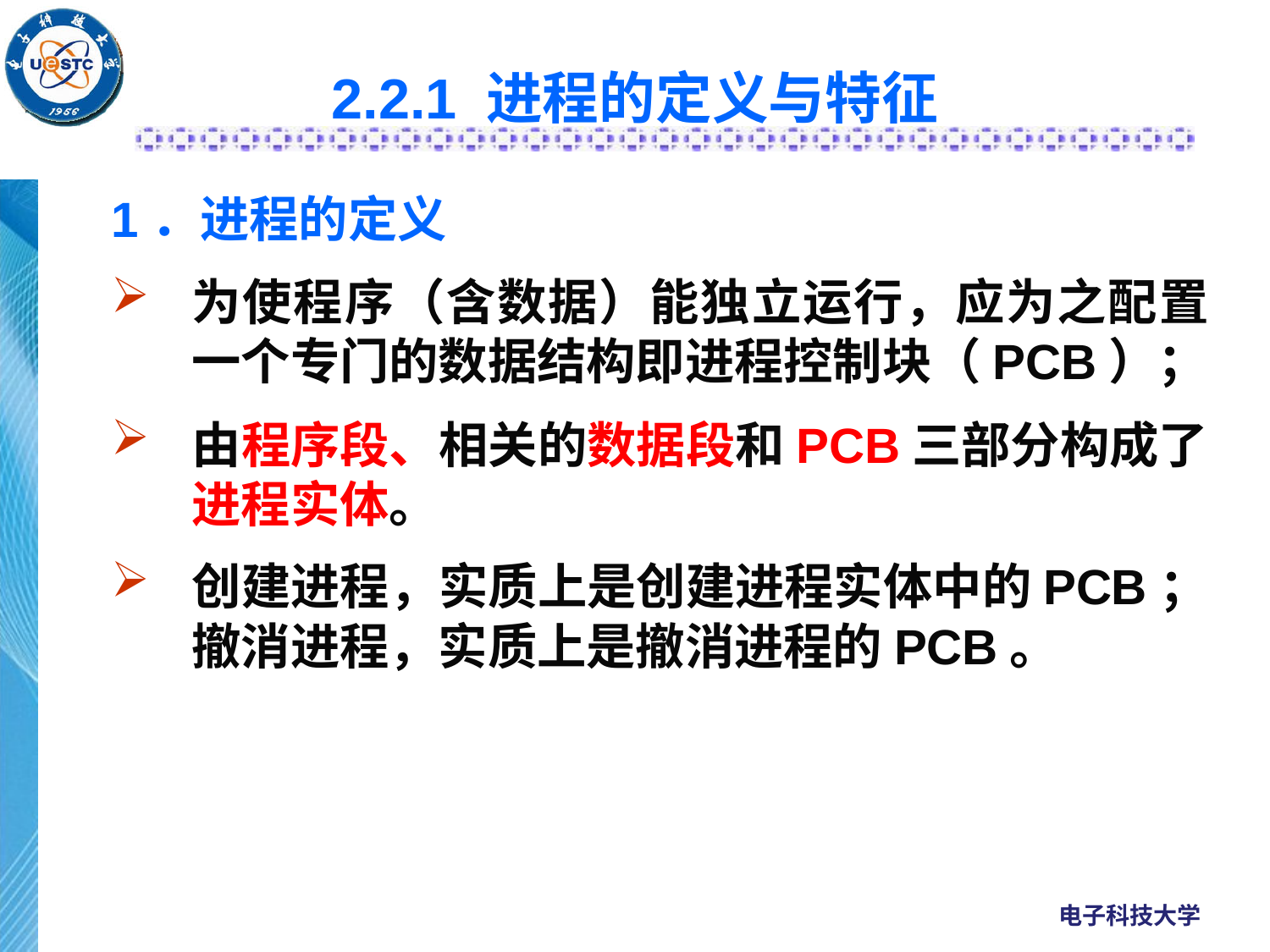

# 2.2.1 进程的定义与特征
1．进程的定义
为使程序（含数据）能独立运行，应为之配置一个专门的数据结构即进程控制块（PCB）；
由程序段、相关的数据段和PCB三部分构成了进程实体。
创建进程，实质上是创建进程实体中的PCB；撤消进程，实质上是撤消进程的PCB。